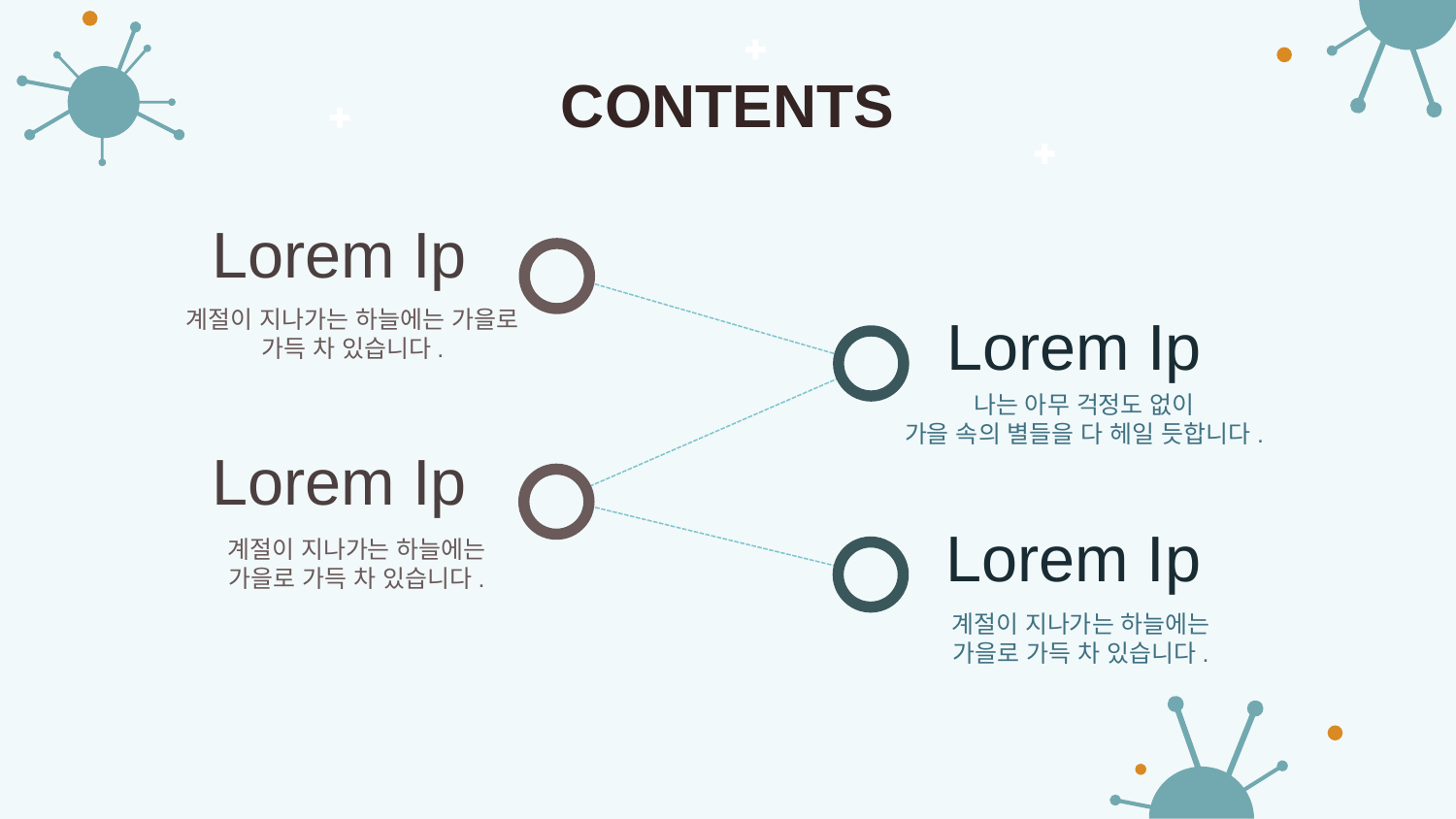

# CONTENTS

Lorem Ip

Lorem Ip
계절이 지나가는 하늘에는 가을로
가득 차 있습니다.

나는 아무 걱정도 없이
가을 속의 별들을 다 헤일 듯합니다.
Lorem Ip

Lorem Ip
계절이 지나가는 하늘에는
가을로 가득 차 있습니다.

계절이 지나가는 하늘에는
가을로 가득 차 있습니다.